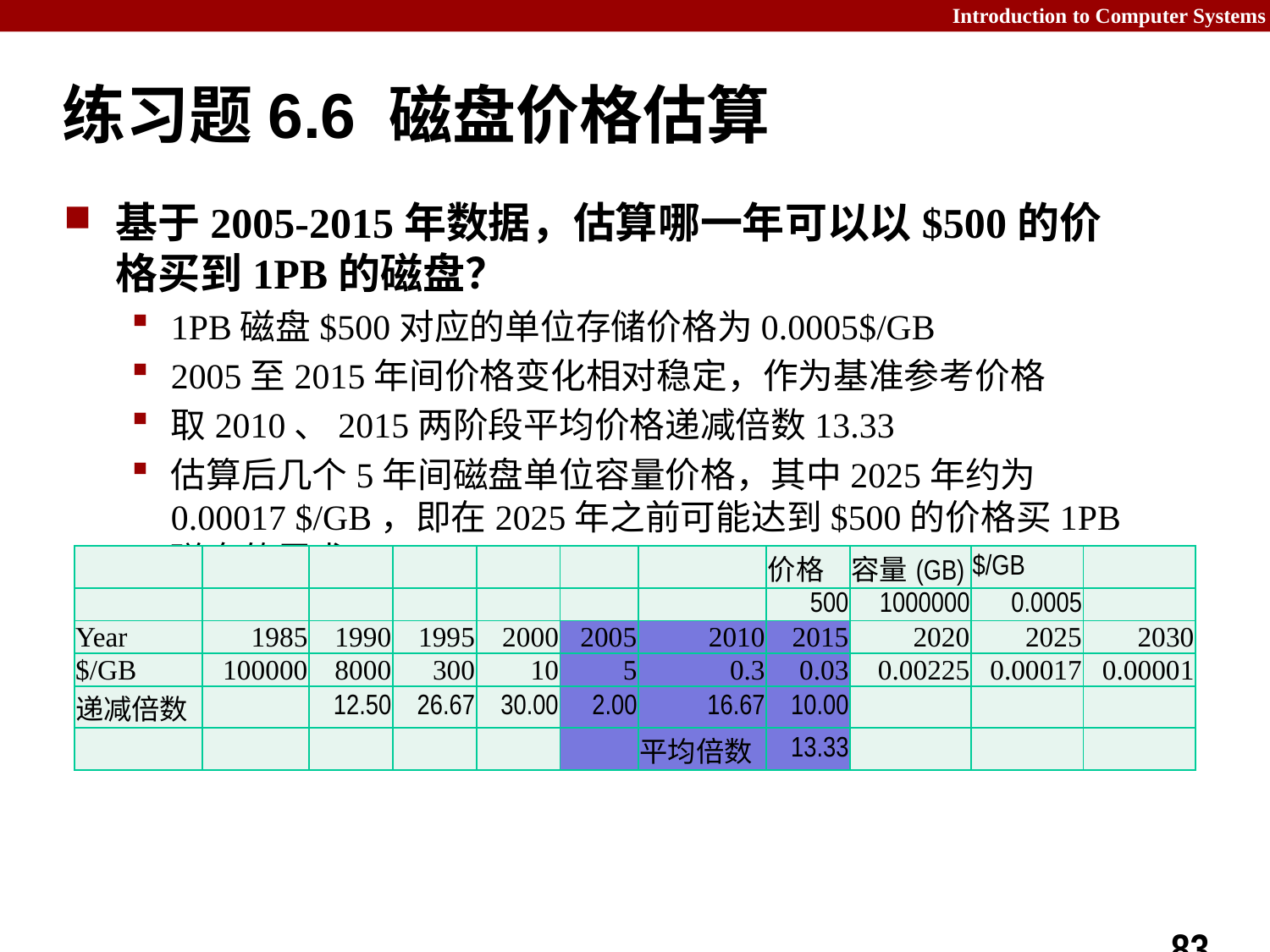

# 练习题6.6 磁盘价格估算
基于2005-2015年数据，估算哪一年可以以$500的价格买到1PB的磁盘？
1PB磁盘$500对应的单位存储价格为0.0005$/GB
2005至2015年间价格变化相对稳定，作为基准参考价格
取2010、2015两阶段平均价格递减倍数13.33
估算后几个5年间磁盘单位容量价格，其中2025年约为0.00017 $/GB，即在2025年之前可能达到$500的价格买1PB磁盘的需求
|  |  |  |  |  |  |  | 价格 | 容量(GB) | $/GB |  |
| --- | --- | --- | --- | --- | --- | --- | --- | --- | --- | --- |
|  |  |  |  |  |  |  | 500 | 1000000 | 0.0005 |  |
| Year | 1985 | 1990 | 1995 | 2000 | 2005 | 2010 | 2015 | 2020 | 2025 | 2030 |
| $/GB | 100000 | 8000 | 300 | 10 | 5 | 0.3 | 0.03 | 0.00225 | 0.00017 | 0.00001 |
| 递减倍数 |  | 12.50 | 26.67 | 30.00 | 2.00 | 16.67 | 10.00 |  |  |  |
|  |  |  |  |  |  | 平均倍数 | 13.33 |  |  |  |
83